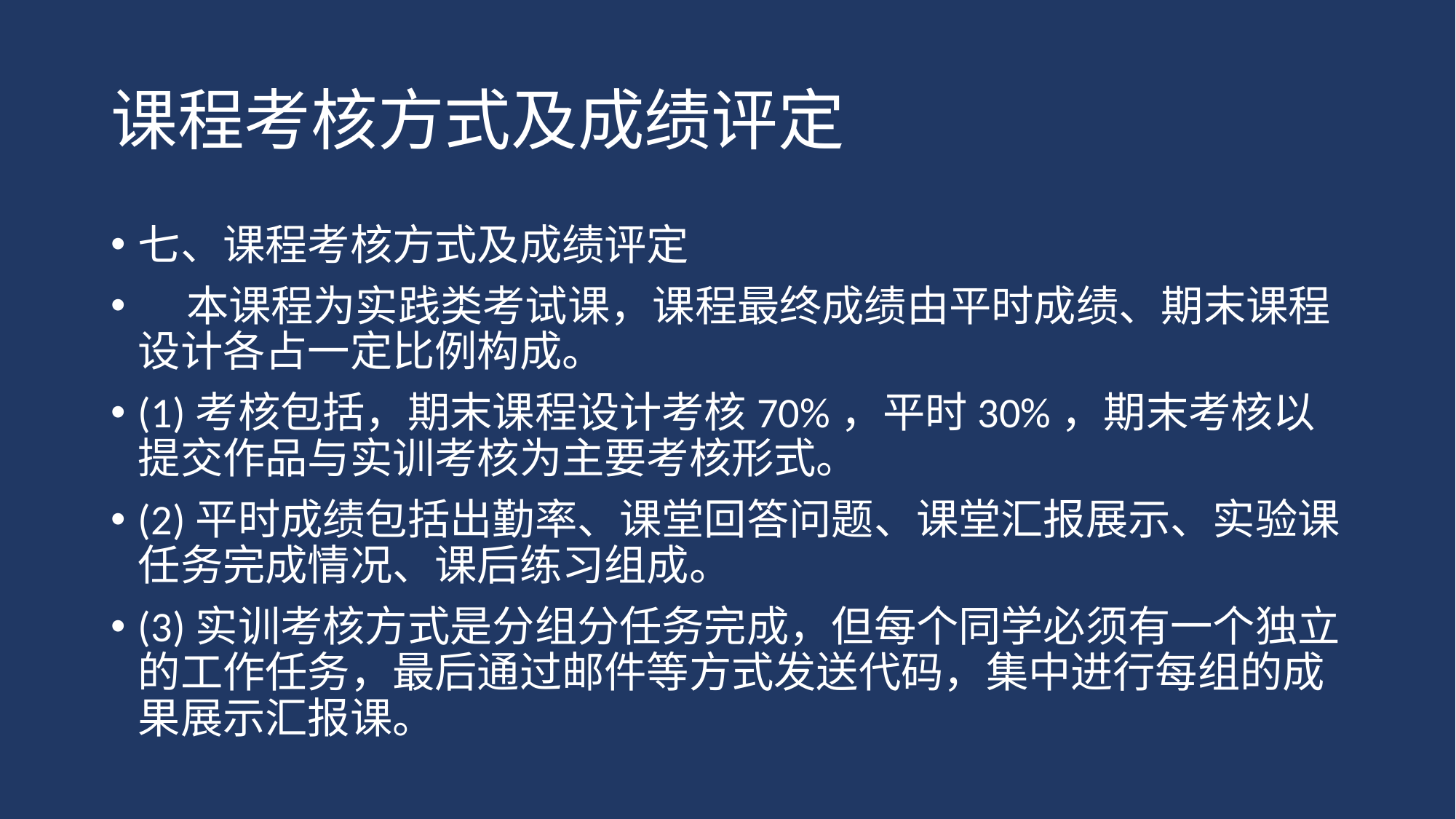

# 课程考核方式及成绩评定
七、课程考核方式及成绩评定
    本课程为实践类考试课，课程最终成绩由平时成绩、期末课程设计各占一定比例构成。
(1)考核包括，期末课程设计考核70%，平时30%，期末考核以提交作品与实训考核为主要考核形式。
(2)平时成绩包括出勤率、课堂回答问题、课堂汇报展示、实验课任务完成情况、课后练习组成。
(3)实训考核方式是分组分任务完成，但每个同学必须有一个独立的工作任务，最后通过邮件等方式发送代码，集中进行每组的成果展示汇报课。